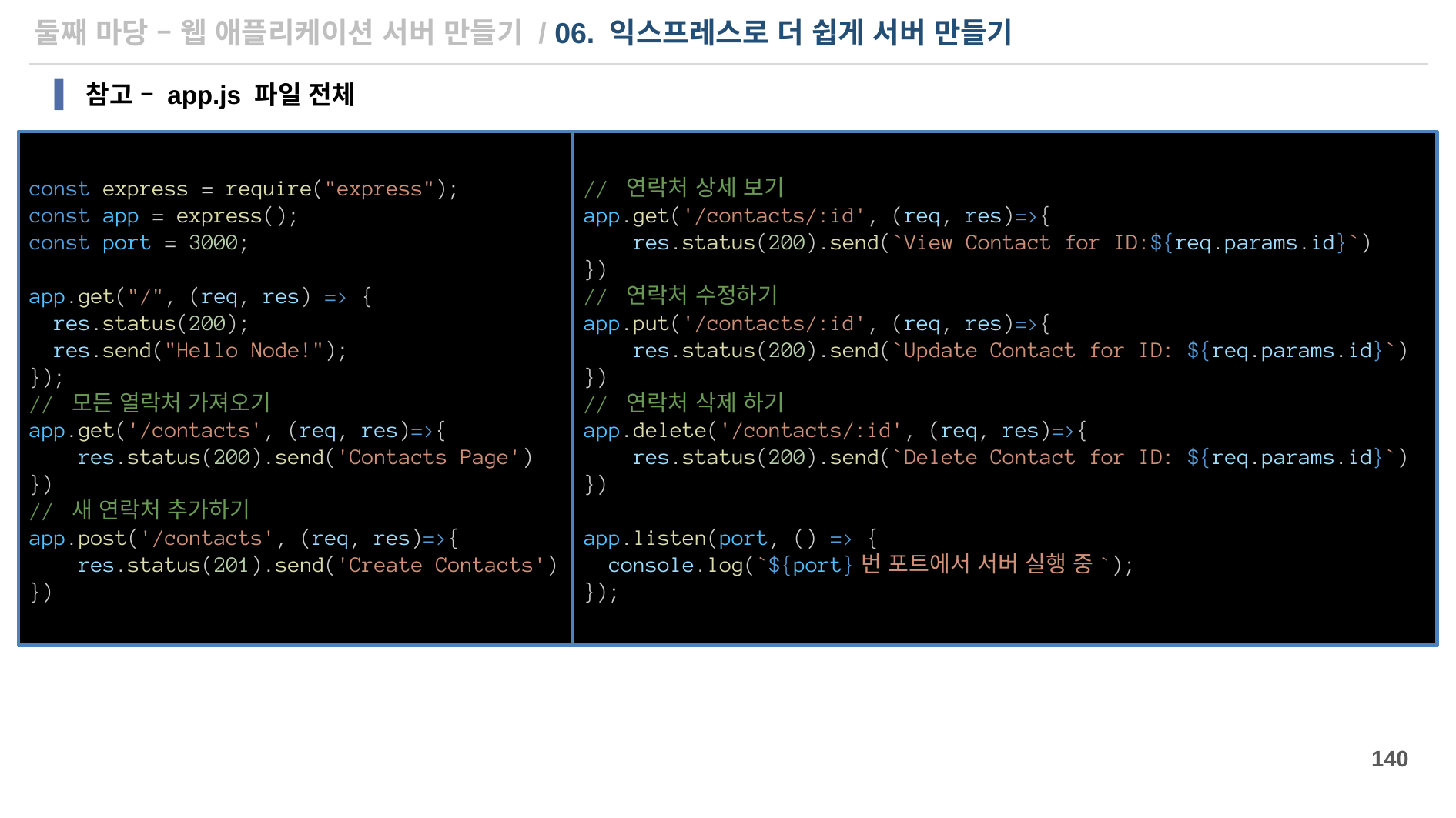

# 둘째 마당 – 웹 애플리케이션 서버 만들기 / 06. 익스프레스로 더 쉽게 서버 만들기
참고 – app.js 파일 전체
const express = require("express");
const app = express();
const port = 3000;
app.get("/", (req, res) => {
  res.status(200);
  res.send("Hello Node!");
});
// 모든 열락처 가져오기
app.get('/contacts', (req, res)=>{
    res.status(200).send('Contacts Page')
})
// 새 연락처 추가하기
app.post('/contacts', (req, res)=>{
    res.status(201).send('Create Contacts')
})
// 연락처 상세 보기
app.get('/contacts/:id', (req, res)=>{
    res.status(200).send(`View Contact for ID:${req.params.id}`)
})
// 연락처 수정하기
app.put('/contacts/:id', (req, res)=>{
    res.status(200).send(`Update Contact for ID: ${req.params.id}`)
})
// 연락처 삭제 하기
app.delete('/contacts/:id', (req, res)=>{
    res.status(200).send(`Delete Contact for ID: ${req.params.id}`)
})
app.listen(port, () => {
  console.log(`${port}번 포트에서 서버 실행 중`);
});
140